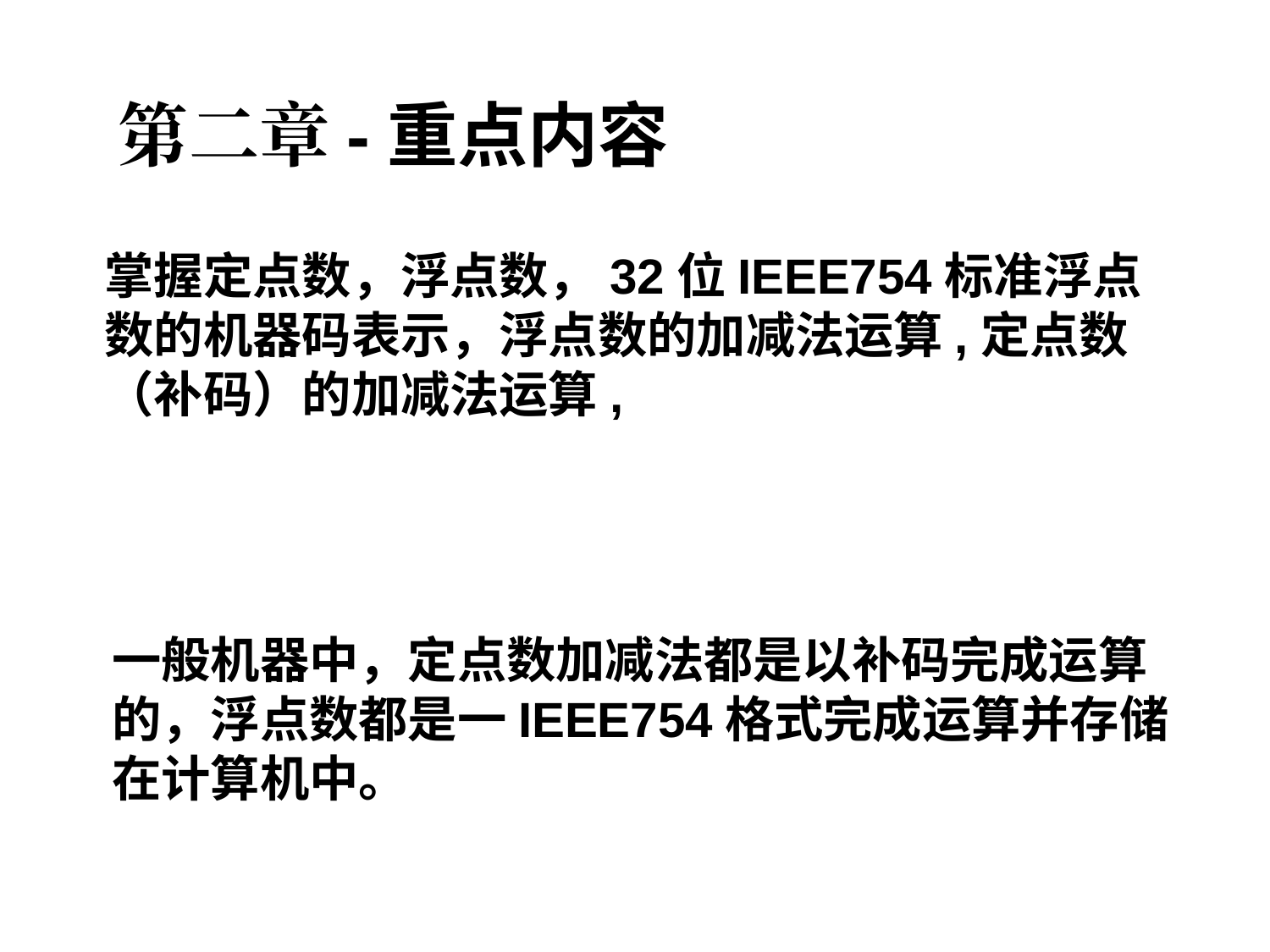

第二章-重点内容
掌握定点数，浮点数，32位IEEE754标准浮点数的机器码表示，浮点数的加减法运算,定点数（补码）的加减法运算,
一般机器中，定点数加减法都是以补码完成运算的，浮点数都是一IEEE754格式完成运算并存储在计算机中。